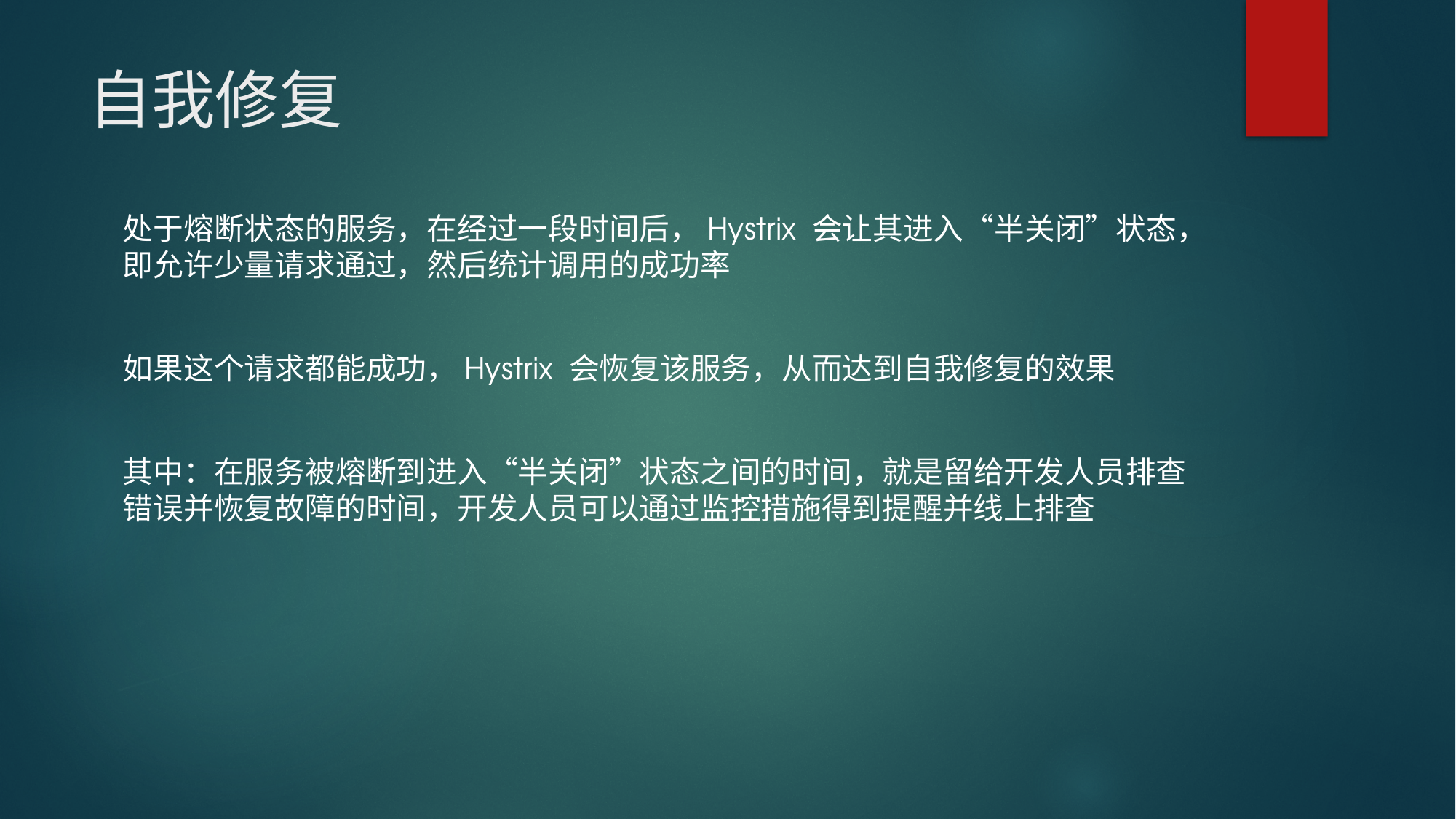

# 自我修复
处于熔断状态的服务，在经过一段时间后，Hystrix 会让其进入“半关闭”状态，即允许少量请求通过，然后统计调用的成功率

如果这个请求都能成功，Hystrix 会恢复该服务，从而达到自我修复的效果

其中：在服务被熔断到进入“半关闭”状态之间的时间，就是留给开发人员排查错误并恢复故障的时间，开发人员可以通过监控措施得到提醒并线上排查